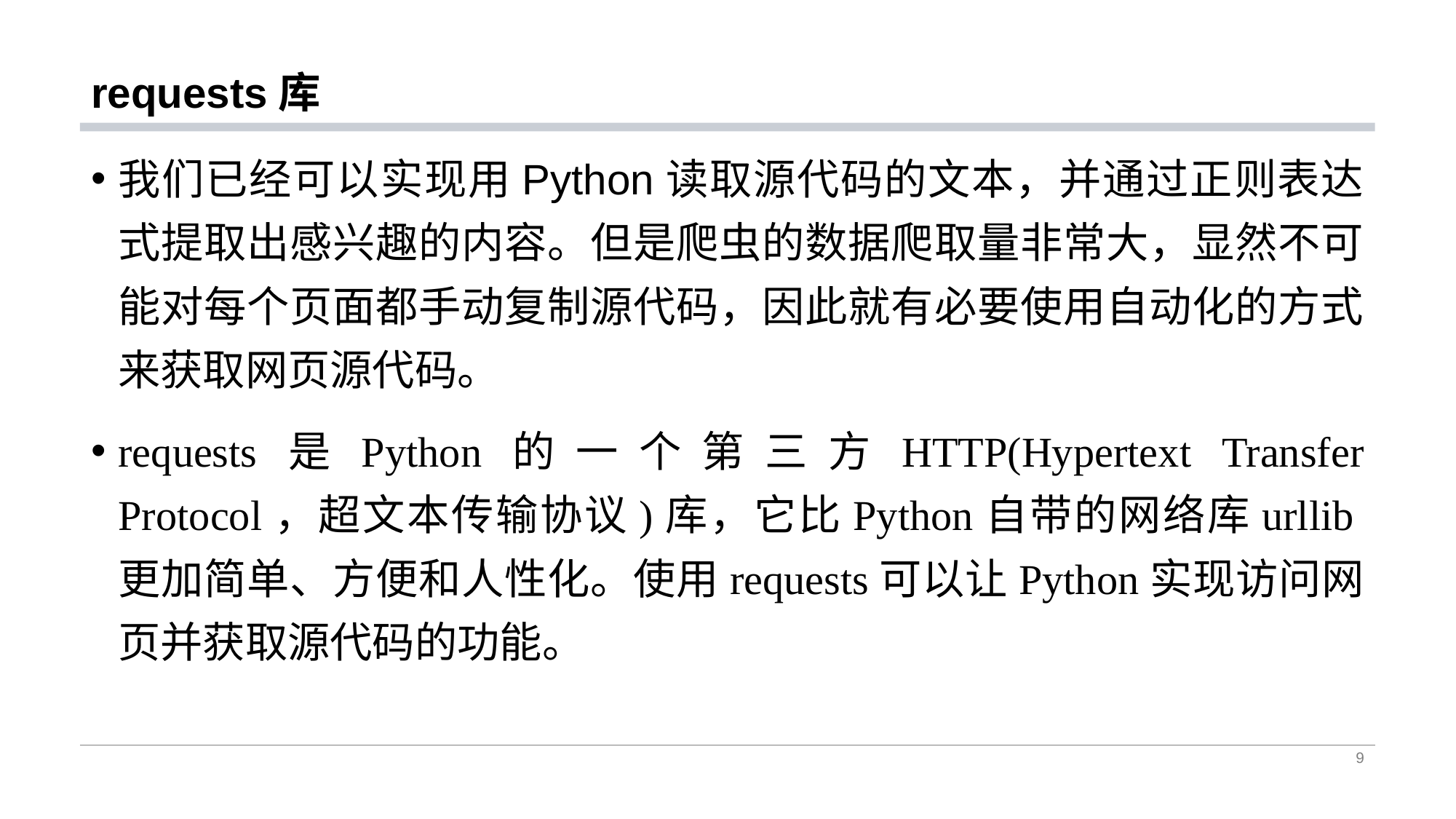

# requests库
我们已经可以实现用Python读取源代码的文本，并通过正则表达式提取出感兴趣的内容。但是爬虫的数据爬取量非常大，显然不可能对每个页面都手动复制源代码，因此就有必要使用自动化的方式来获取网页源代码。
requests是Python的一个第三方HTTP(Hypertext Transfer Protocol，超文本传输协议)库，它比Python自带的网络库urllib更加简单、方便和人性化。使用requests可以让Python实现访问网页并获取源代码的功能。
9